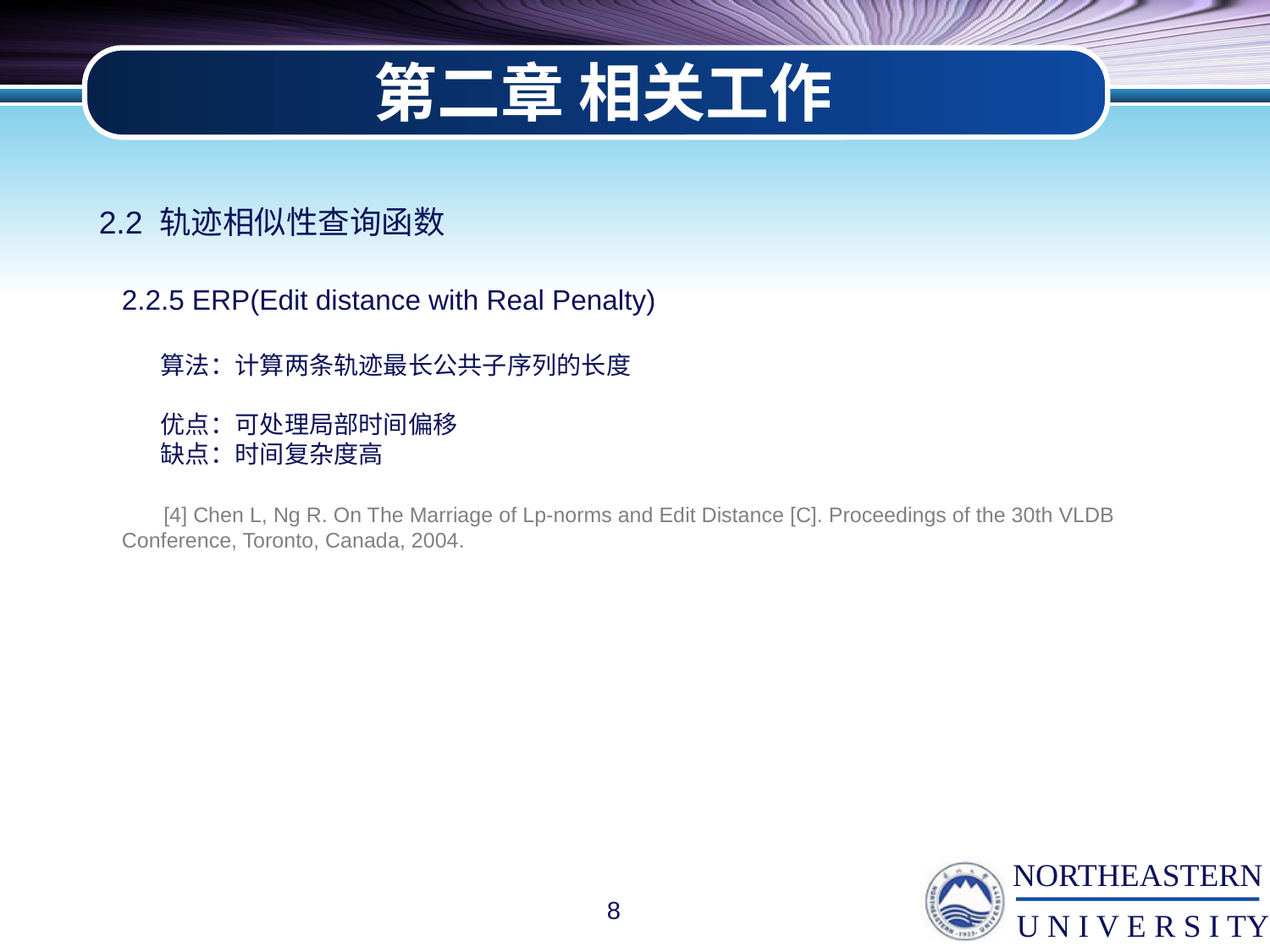

第二章 相关工作
2.2 轨迹相似性查询函数
2.2.5 ERP(Edit distance with Real Penalty)

      算法：计算两条轨迹最长公共子序列的长度

      优点：可处理局部时间偏移
      缺点：时间复杂度高

      [4] Chen L, Ng R. On The Marriage of Lp-norms and Edit Distance [C]. Proceedings of the 30th VLDB Conference, Toronto, Canada, 2004.
8